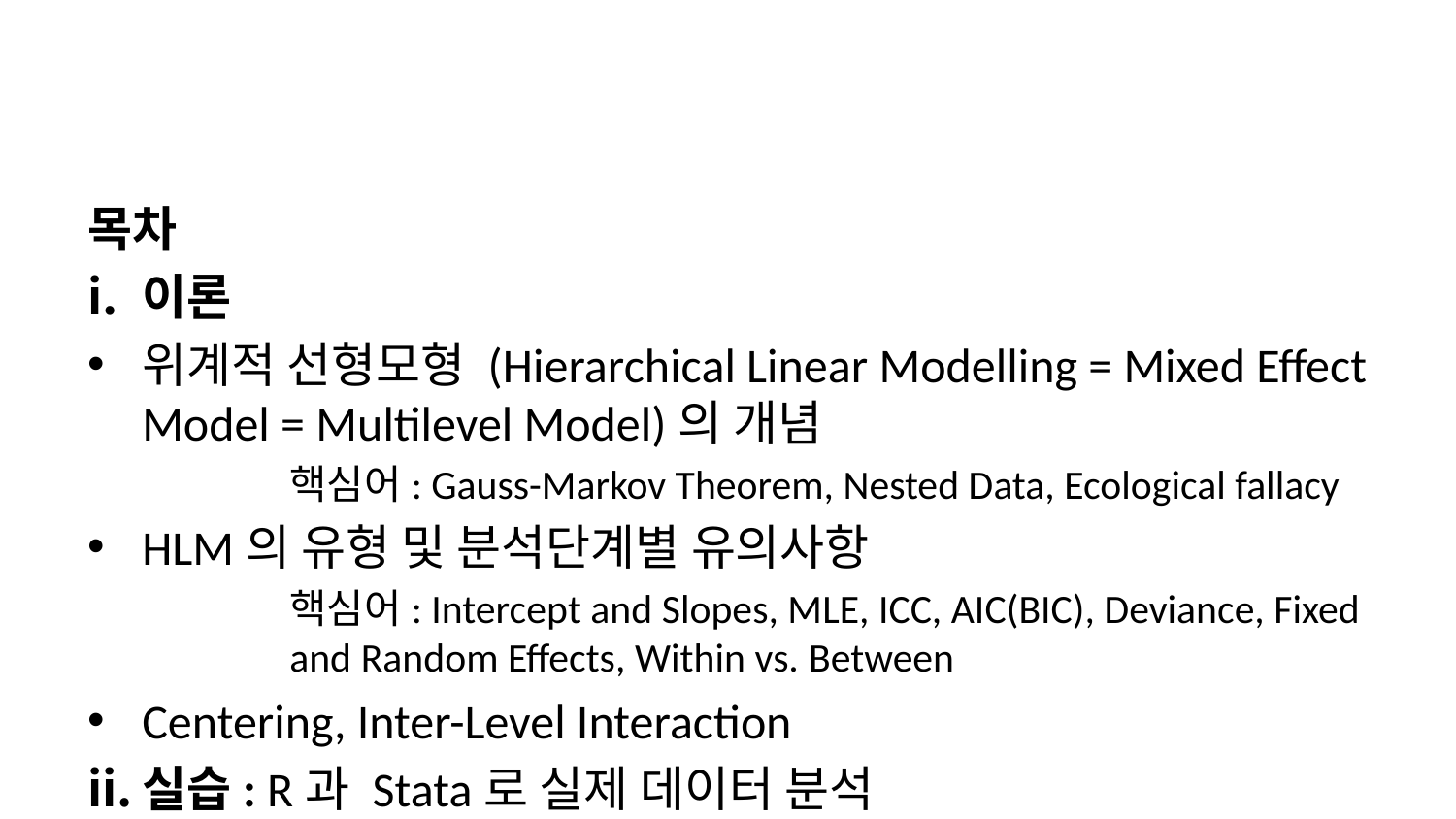

목차
이론
위계적 선형모형 (Hierarchical Linear Modelling = Mixed Effect Model = Multilevel Model)의 개념
핵심어: Gauss-Markov Theorem, Nested Data, Ecological fallacy
HLM의 유형 및 분석단계별 유의사항
핵심어: Intercept and Slopes, MLE, ICC, AIC(BIC), Deviance, Fixed and Random Effects, Within vs. Between
Centering, Inter-Level Interaction
실습: R과 Stata로 실제 데이터 분석